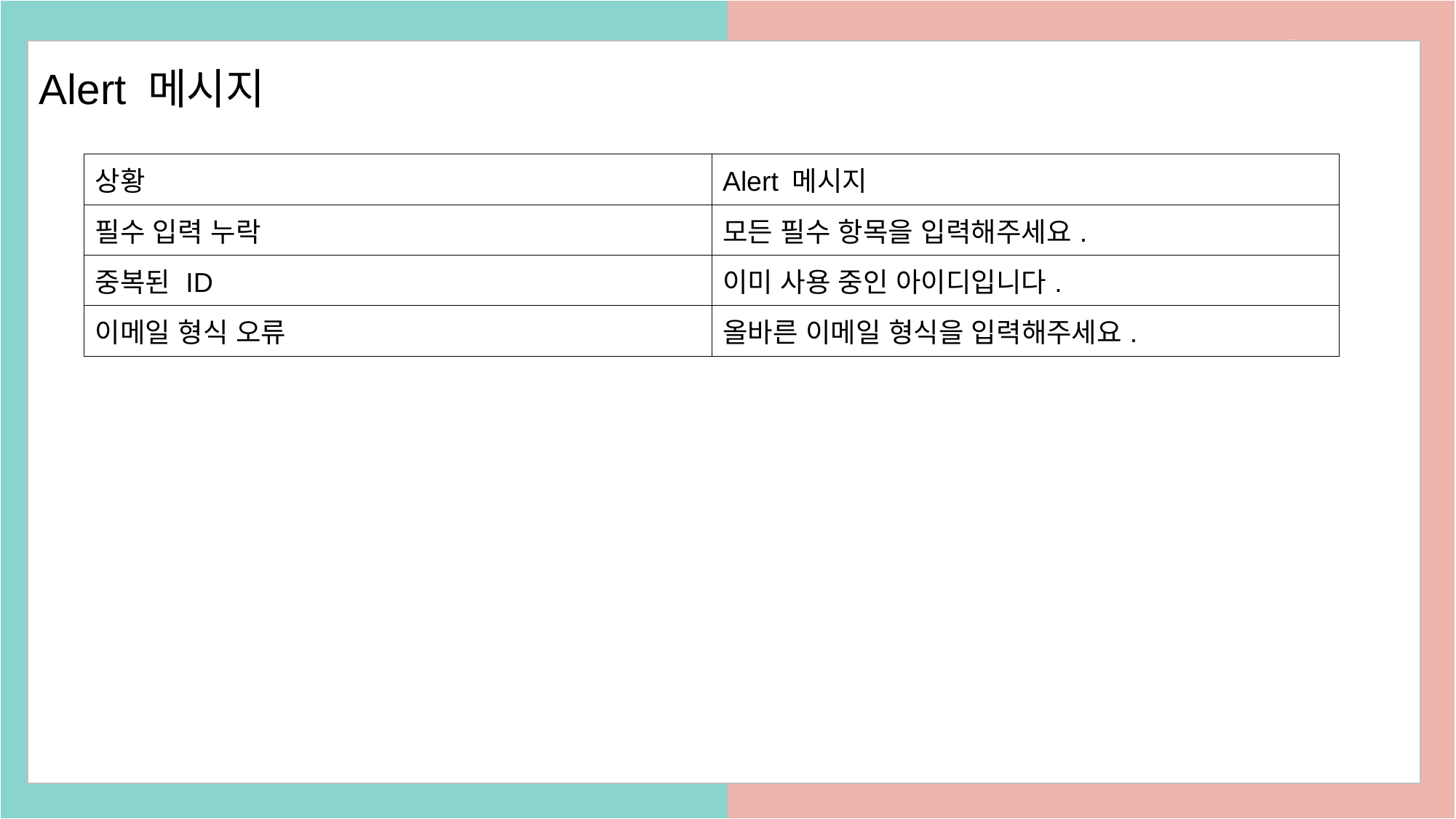

# Alert 메시지
| 상황 | Alert 메시지 |
| --- | --- |
| 필수 입력 누락 | 모든 필수 항목을 입력해주세요. |
| 중복된 ID | 이미 사용 중인 아이디입니다. |
| 이메일 형식 오류 | 올바른 이메일 형식을 입력해주세요. |